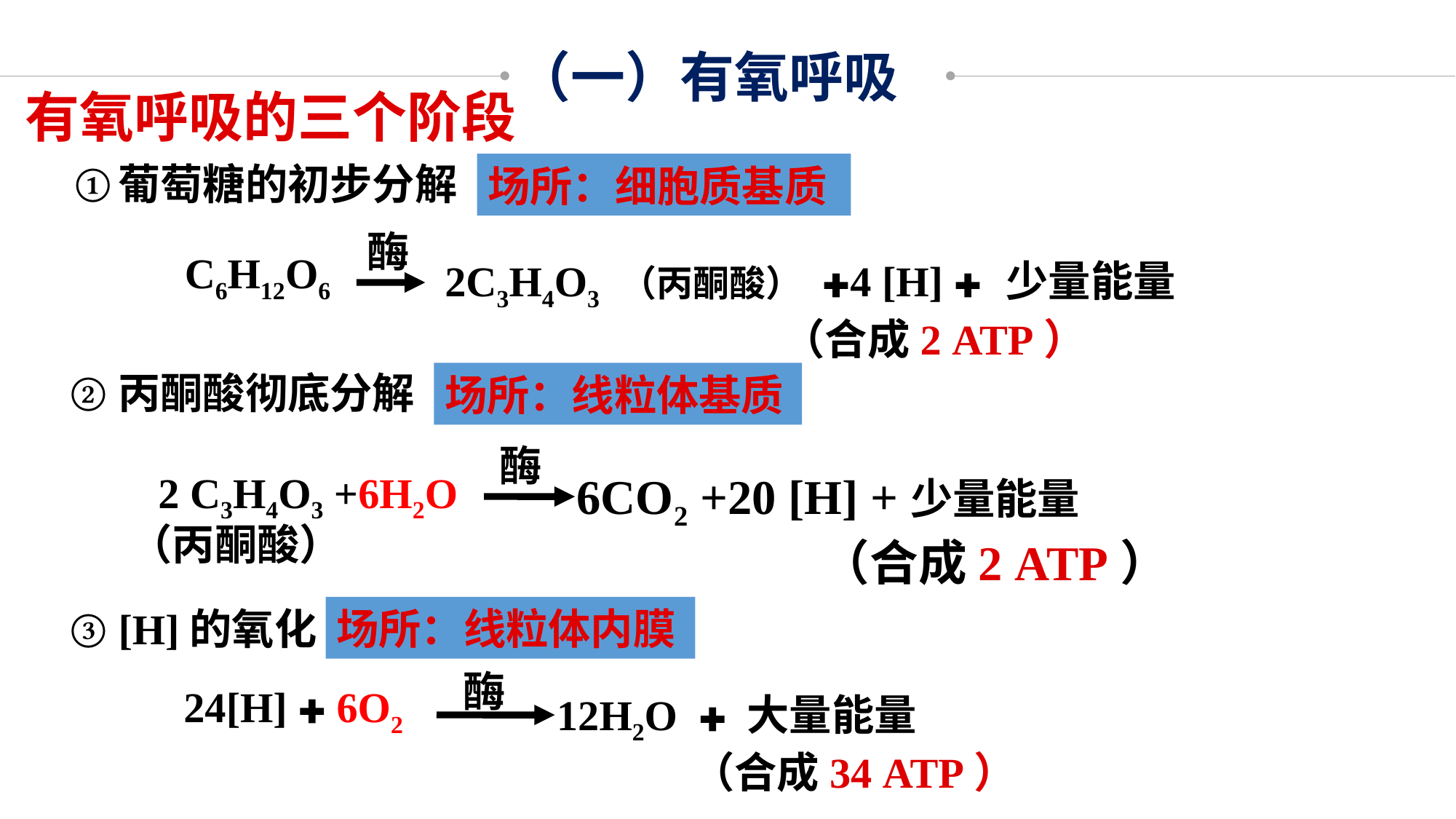

（一）有氧呼吸
有氧呼吸的三个阶段
①
葡萄糖的初步分解
场所：细胞质基质
酶
C6H12O6

2C3H4O3 （丙酮酸） +4 [H] + 少量能量
                                  （合成2 ATP）
②
丙酮酸彻底分解
场所：线粒体基质
酶
6CO2 +20 [H] +少量能量
                     （合成2 ATP）

2 C3H4O3 +6H2O
（丙酮酸）
③
[H]的氧化
场所：线粒体内膜
酶
24[H] + 6O2

12H2O  + 大量能量
             （合成34 ATP）